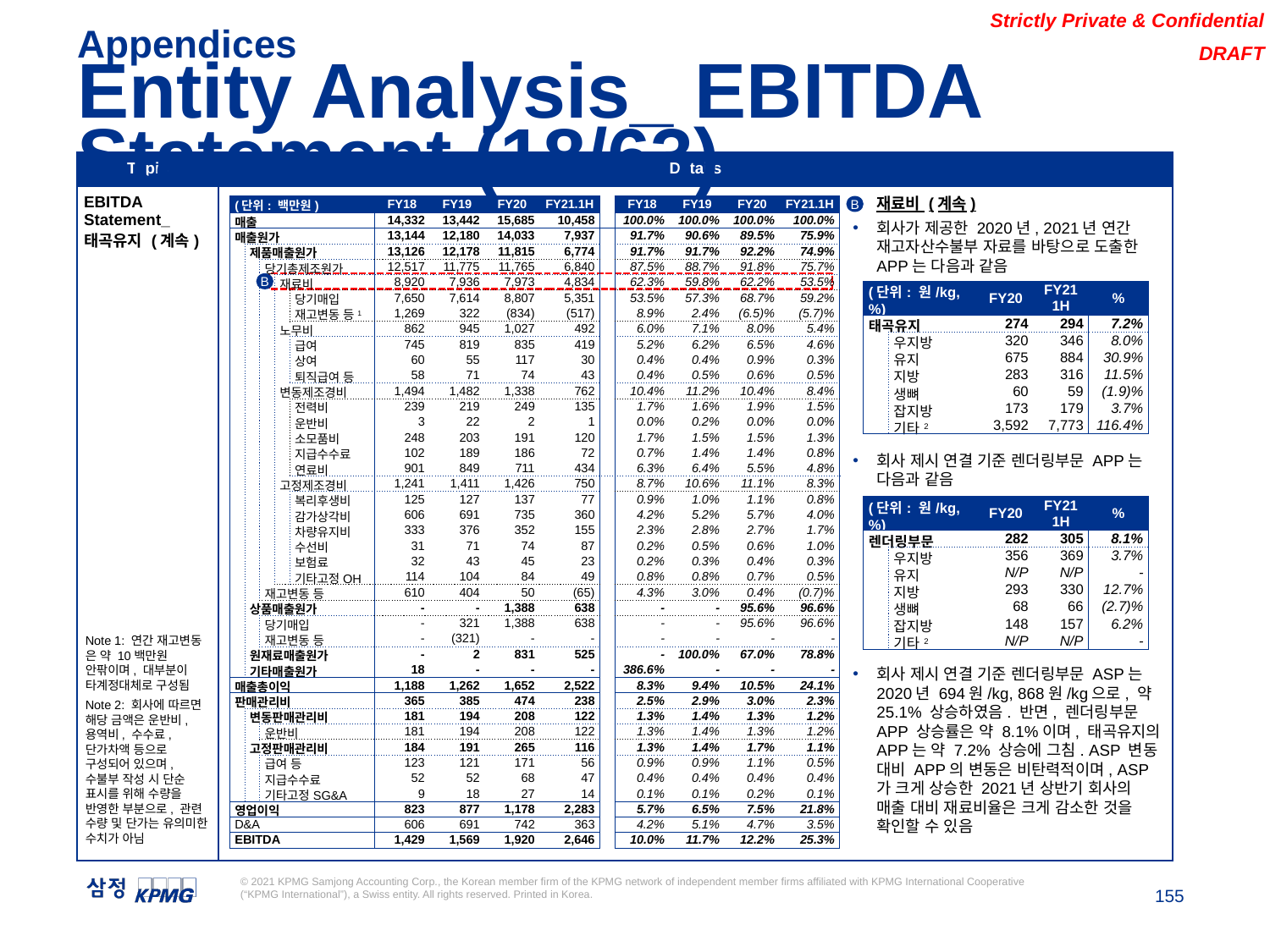

Appendices
Entity Analysis_ EBITDA Statement (18/63)
| Topic | Details |
| --- | --- |
| EBITDA Statement\_ 태곡유지 (계속) |  |
재료비 (계속)
회사가 제공한 2020년, 2021년 연간 재고자산수불부 자료를 바탕으로 도출한 APP는 다음과 같음

회사 제시 연결 기준 렌더링부문 APP는 다음과 같음

회사 제시 연결 기준 렌더링부문 ASP는 2020년 694원/kg, 868원/kg으로, 약 25.1% 상승하였음. 반면, 렌더링부문 APP 상승률은 약 8.1%이며, 태곡유지의 APP는 약 7.2% 상승에 그침. ASP 변동 대비 APP의 변동은 비탄력적이며, ASP가 크게 상승한 2021년 상반기 회사의 매출 대비 재료비율은 크게 감소한 것을 확인할 수 있음

| (단위: 백만원) |  |  |  |  | FY18 | FY19 | FY20 | FY21.1H |  | FY18 | FY19 | FY20 | FY21.1H |
| --- | --- | --- | --- | --- | --- | --- | --- | --- | --- | --- | --- | --- | --- |
| 매출 |  |  |  |  | 14,332 | 13,442 | 15,685 | 10,458 |  | 100.0% | 100.0% | 100.0% | 100.0% |
| 매출원가 |  |  |  |  | 13,144 | 12,180 | 14,033 | 7,937 |  | 91.7% | 90.6% | 89.5% | 75.9% |
|  | 제품매출원가 |  |  |  | 13,126 | 12,178 | 11,815 | 6,774 |  | 91.7% | 91.7% | 92.2% | 74.9% |
|  |  | 당기총제조원가 |  |  | 12,517 | 11,775 | 11,765 | 6,840 |  | 87.5% | 88.7% | 91.8% | 75.7% |
|  |  |  | 재료비 |  | 8,920 | 7,936 | 7,973 | 4,834 |  | 62.3% | 59.8% | 62.2% | 53.5% |
|  |  |  |  | 당기매입 | 7,650 | 7,614 | 8,807 | 5,351 |  | 53.5% | 57.3% | 68.7% | 59.2% |
|  |  |  |  | 재고변동 등1 | 1,269 | 322 | (834) | (517) |  | 8.9% | 2.4% | (6.5)% | (5.7)% |
|  |  |  | 노무비 |  | 862 | 945 | 1,027 | 492 |  | 6.0% | 7.1% | 8.0% | 5.4% |
|  |  |  |  | 급여 | 745 | 819 | 835 | 419 |  | 5.2% | 6.2% | 6.5% | 4.6% |
|  |  |  |  | 상여 | 60 | 55 | 117 | 30 |  | 0.4% | 0.4% | 0.9% | 0.3% |
|  |  |  |  | 퇴직급여 등 | 58 | 71 | 74 | 43 |  | 0.4% | 0.5% | 0.6% | 0.5% |
|  |  |  | 변동제조경비 |  | 1,494 | 1,482 | 1,338 | 762 |  | 10.4% | 11.2% | 10.4% | 8.4% |
|  |  |  |  | 전력비 | 239 | 219 | 249 | 135 |  | 1.7% | 1.6% | 1.9% | 1.5% |
|  |  |  |  | 운반비 | 3 | 22 | 2 | 1 |  | 0.0% | 0.2% | 0.0% | 0.0% |
|  |  |  |  | 소모품비 | 248 | 203 | 191 | 120 |  | 1.7% | 1.5% | 1.5% | 1.3% |
|  |  |  |  | 지급수수료 | 102 | 189 | 186 | 72 |  | 0.7% | 1.4% | 1.4% | 0.8% |
|  |  |  |  | 연료비 | 901 | 849 | 711 | 434 |  | 6.3% | 6.4% | 5.5% | 4.8% |
|  |  |  | 고정제조경비 |  | 1,241 | 1,411 | 1,426 | 750 |  | 8.7% | 10.6% | 11.1% | 8.3% |
|  |  |  |  | 복리후생비 | 125 | 127 | 137 | 77 |  | 0.9% | 1.0% | 1.1% | 0.8% |
|  |  |  |  | 감가상각비 | 606 | 691 | 735 | 360 |  | 4.2% | 5.2% | 5.7% | 4.0% |
|  |  |  |  | 차량유지비 | 333 | 376 | 352 | 155 |  | 2.3% | 2.8% | 2.7% | 1.7% |
|  |  |  |  | 수선비 | 31 | 71 | 74 | 87 |  | 0.2% | 0.5% | 0.6% | 1.0% |
|  |  |  |  | 보험료 | 32 | 43 | 45 | 23 |  | 0.2% | 0.3% | 0.4% | 0.3% |
|  |  |  |  | 기타고정OH | 114 | 104 | 84 | 49 |  | 0.8% | 0.8% | 0.7% | 0.5% |
|  |  | 재고변동 등 |  |  | 610 | 404 | 50 | (65) |  | 4.3% | 3.0% | 0.4% | (0.7)% |
|  | 상품매출원가 |  |  |  | - | - | 1,388 | 638 |  | - | - | 95.6% | 96.6% |
|  |  | 당기매입 |  |  | - | 321 | 1,388 | 638 |  | - | - | 95.6% | 96.6% |
|  |  | 재고변동 등 |  |  | - | (321) | - | - |  | - | - | - | - |
|  | 원재료매출원가 |  |  |  | - | 2 | 831 | 525 |  | - | 100.0% | 67.0% | 78.8% |
|  | 기타매출원가 |  |  |  | 18 | - | - | - |  | 386.6% | - | - | - |
| 매출총이익 |  |  |  |  | 1,188 | 1,262 | 1,652 | 2,522 |  | 8.3% | 9.4% | 10.5% | 24.1% |
| 판매관리비 |  |  |  |  | 365 | 385 | 474 | 238 |  | 2.5% | 2.9% | 3.0% | 2.3% |
|  | 변동판매관리비 |  |  |  | 181 | 194 | 208 | 122 |  | 1.3% | 1.4% | 1.3% | 1.2% |
|  |  | 운반비 |  |  | 181 | 194 | 208 | 122 |  | 1.3% | 1.4% | 1.3% | 1.2% |
|  | 고정판매관리비 |  |  |  | 184 | 191 | 265 | 116 |  | 1.3% | 1.4% | 1.7% | 1.1% |
|  |  | 급여 등 |  |  | 123 | 121 | 171 | 56 |  | 0.9% | 0.9% | 1.1% | 0.5% |
|  |  | 지급수수료 |  |  | 52 | 52 | 68 | 47 |  | 0.4% | 0.4% | 0.4% | 0.4% |
|  |  | 기타고정SG&A |  |  | 9 | 18 | 27 | 14 |  | 0.1% | 0.1% | 0.2% | 0.1% |
| 영업이익 |  |  |  |  | 823 | 877 | 1,178 | 2,283 |  | 5.7% | 6.5% | 7.5% | 21.8% |
| D&A |  |  |  |  | 606 | 691 | 742 | 363 |  | 4.2% | 5.1% | 4.7% | 3.5% |
| EBITDA |  |  |  |  | 1,429 | 1,569 | 1,920 | 2,646 |  | 10.0% | 11.7% | 12.2% | 25.3% |
B
B

| (단위: 원/kg, %) |  | FY20 | FY21 1H | % |
| --- | --- | --- | --- | --- |
| 태곡유지 |  | 274 | 294 | 7.2% |
|  | 우지방 | 320 | 346 | 8.0% |
|  | 유지 | 675 | 884 | 30.9% |
|  | 지방 | 283 | 316 | 11.5% |
|  | 생뼈 | 60 | 59 | (1.9)% |
|  | 잡지방 | 173 | 179 | 3.7% |
|  | 기타2 | 3,592 | 7,773 | 116.4% |
| (단위: 원/kg, %) |  | FY20 | FY21 1H | % |
| --- | --- | --- | --- | --- |
| 렌더링부문 |  | 282 | 305 | 8.1% |
|  | 우지방 | 356 | 369 | 3.7% |
|  | 유지 | N/P | N/P | - |
|  | 지방 | 293 | 330 | 12.7% |
|  | 생뼈 | 68 | 66 | (2.7)% |
|  | 잡지방 | 148 | 157 | 6.2% |
|  | 기타2 | N/P | N/P | - |
Note 1: 연간 재고변동 은 약 10백만원 안팎이며, 대부분이 타계정대체로 구성됨
Note 2: 회사에 따르면 해당 금액은 운반비, 용역비, 수수료, 단가차액 등으로 구성되어 있으며, 수불부 작성 시 단순 표시를 위해 수량을 반영한 부분으로, 관련 수량 및 단가는 유의미한 수치가 아님